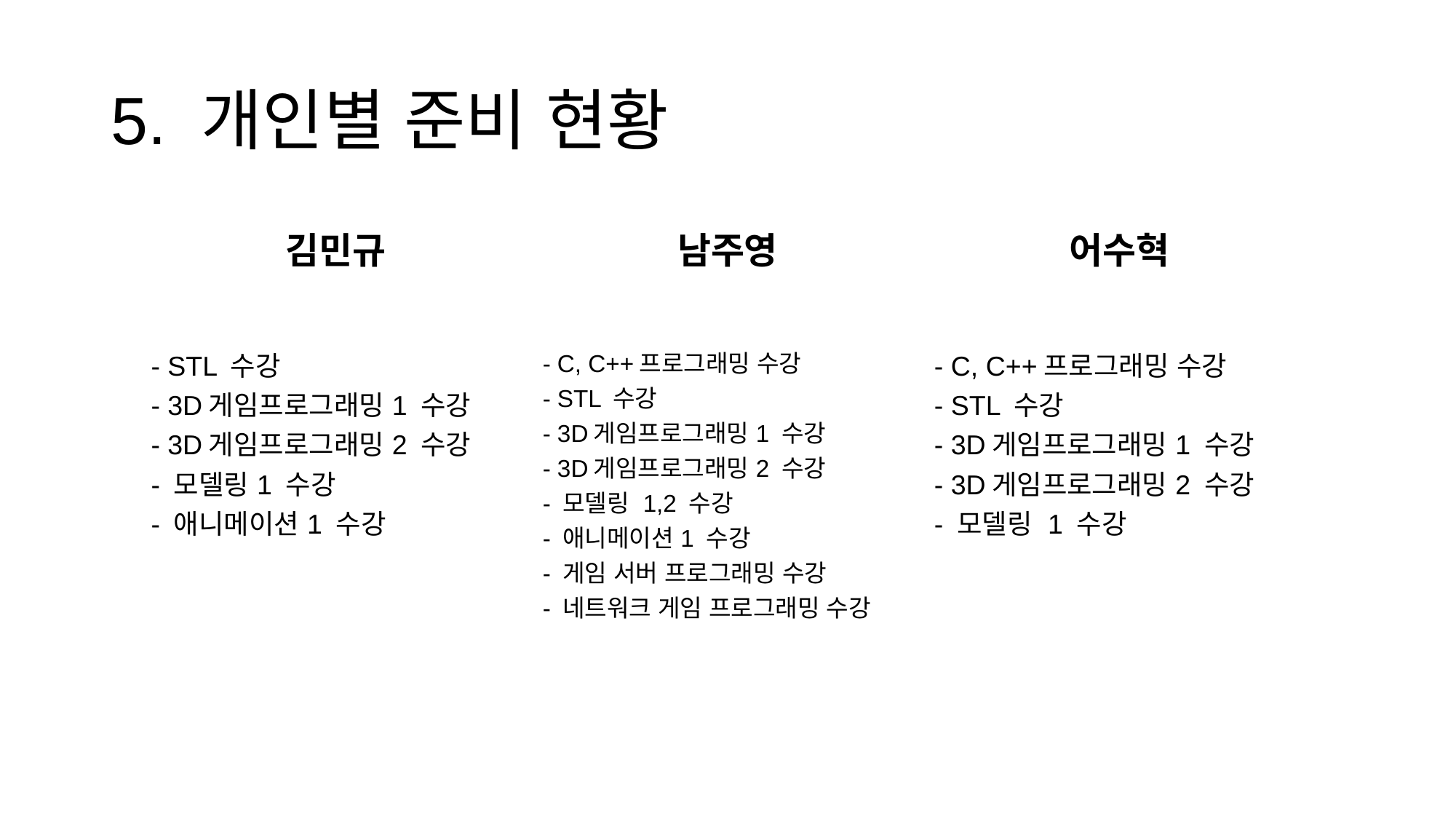

# 5. 개인별 준비 현황
| 김민규 | 남주영 | 어수혁 |
| --- | --- | --- |
| - STL 수강 - 3D게임프로그래밍1 수강 - 3D게임프로그래밍2 수강 - 모델링1 수강 - 애니메이션1 수강 | - C, C++프로그래밍 수강 - STL 수강 - 3D게임프로그래밍1 수강 - 3D게임프로그래밍2 수강 - 모델링 1,2 수강 - 애니메이션1 수강 - 게임 서버 프로그래밍 수강 - 네트워크 게임 프로그래밍 수강 | - C, C++프로그래밍 수강 - STL 수강 - 3D게임프로그래밍1 수강 - 3D게임프로그래밍2 수강 - 모델링 1 수강 |